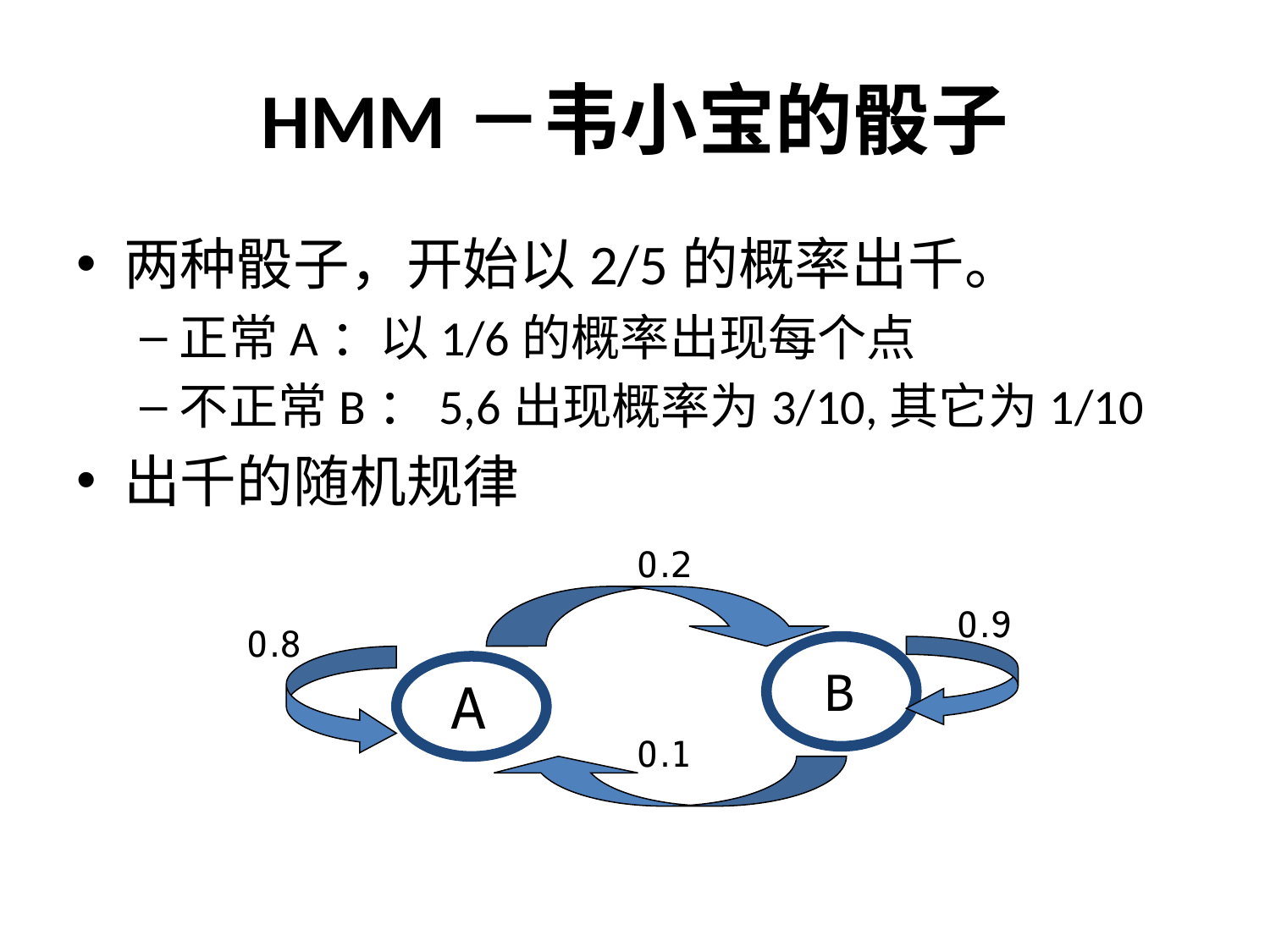

# HMM－韦小宝的骰子
两种骰子，开始以2/5的概率出千。
正常A：以1/6的概率出现每个点
不正常B：5,6出现概率为3/10,其它为1/10
出千的随机规律
0.2

B

A

0.9
0.8
0.1